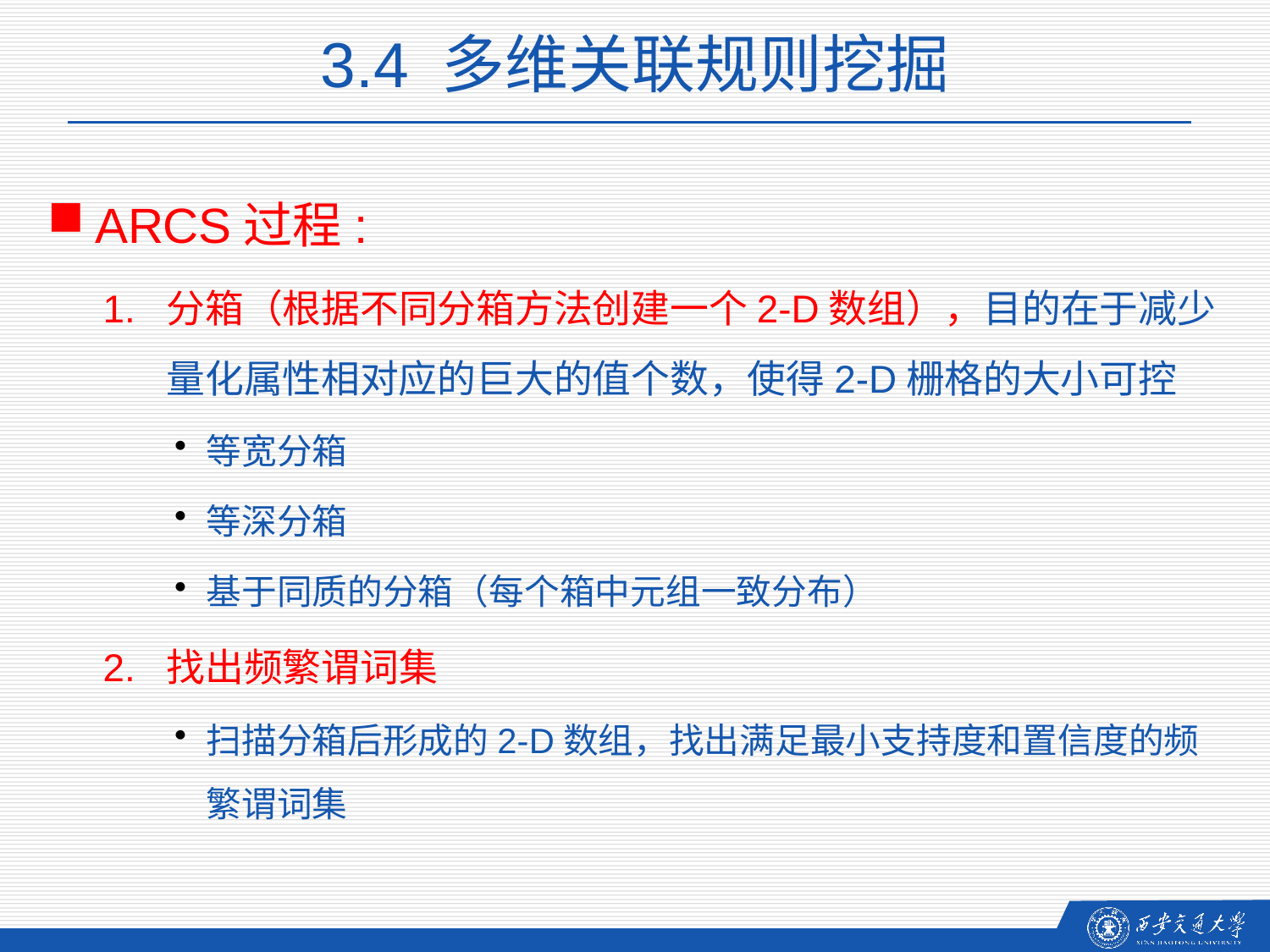

3.4 多维关联规则挖掘
ARCS过程:
分箱（根据不同分箱方法创建一个2-D数组），目的在于减少量化属性相对应的巨大的值个数，使得2-D栅格的大小可控
等宽分箱
等深分箱
基于同质的分箱（每个箱中元组一致分布）
找出频繁谓词集
扫描分箱后形成的2-D数组，找出满足最小支持度和置信度的频繁谓词集